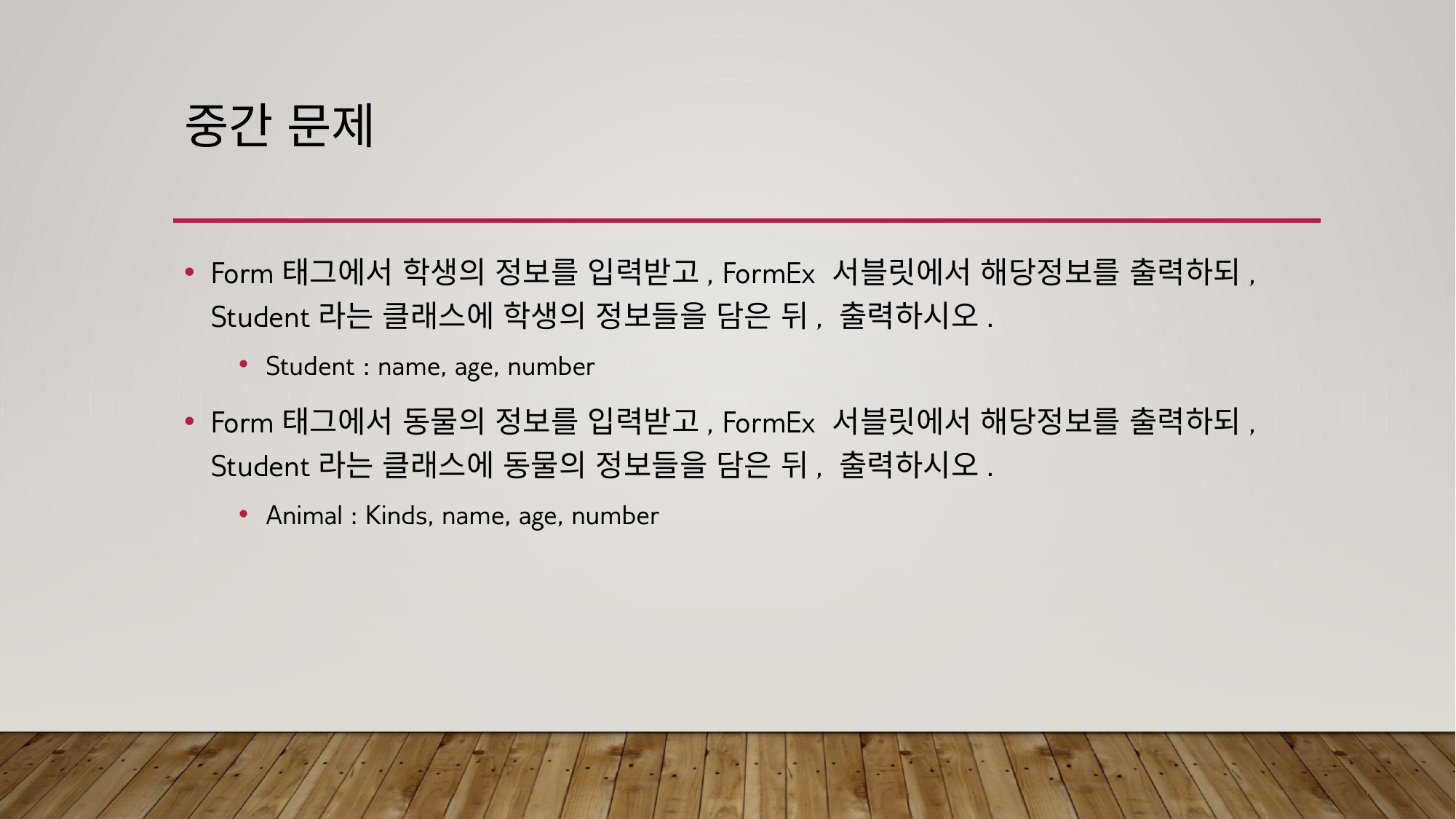

# 중간 문제
Form태그에서 학생의 정보를 입력받고, FormEx 서블릿에서 해당정보를 출력하되, Student라는 클래스에 학생의 정보들을 담은 뒤, 출력하시오.
Student : name, age, number
Form태그에서 동물의 정보를 입력받고, FormEx 서블릿에서 해당정보를 출력하되, Student라는 클래스에 동물의 정보들을 담은 뒤, 출력하시오.
Animal : Kinds, name, age, number